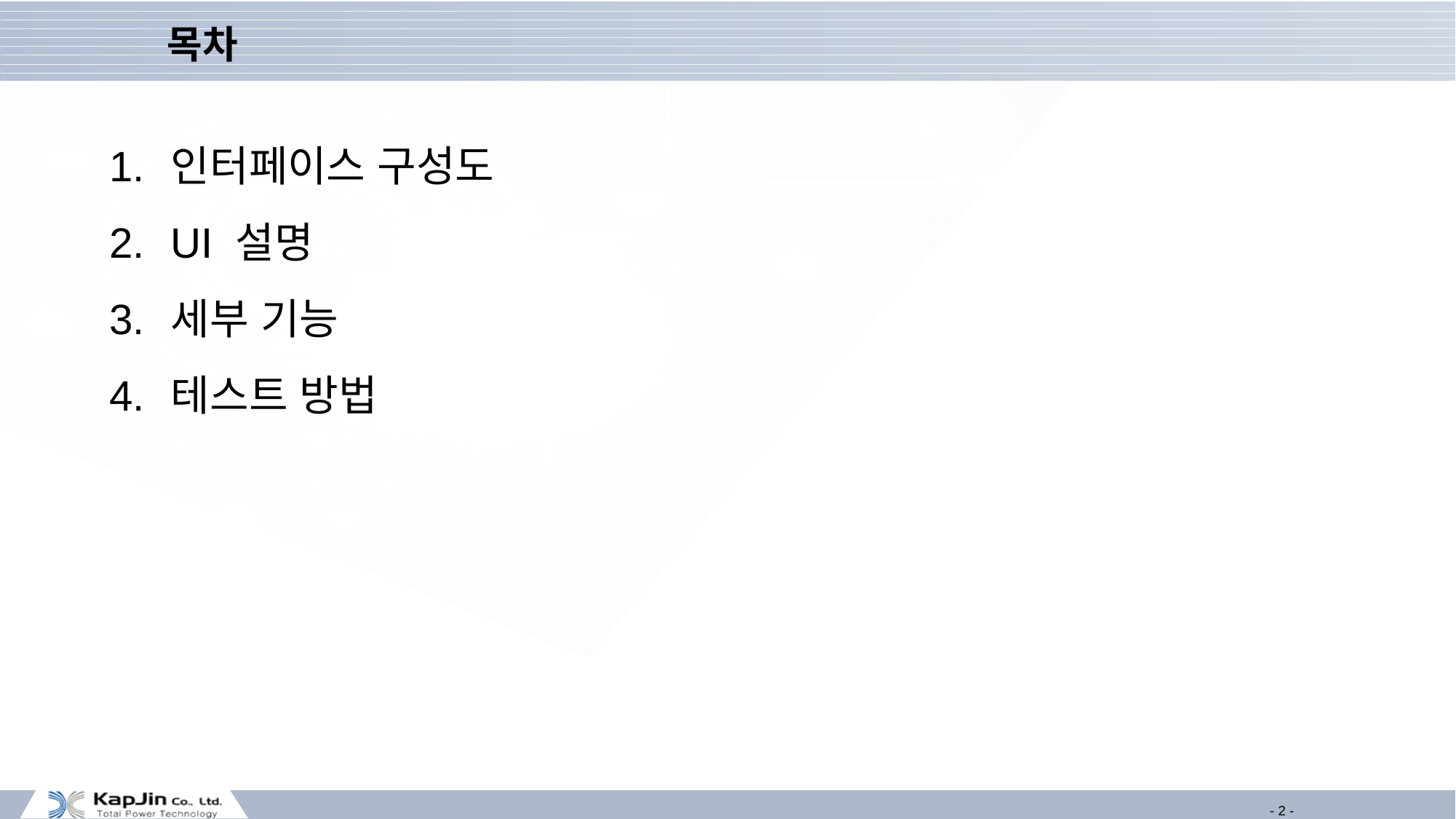

목차
인터페이스 구성도
UI 설명
세부 기능
테스트 방법
- 2 -